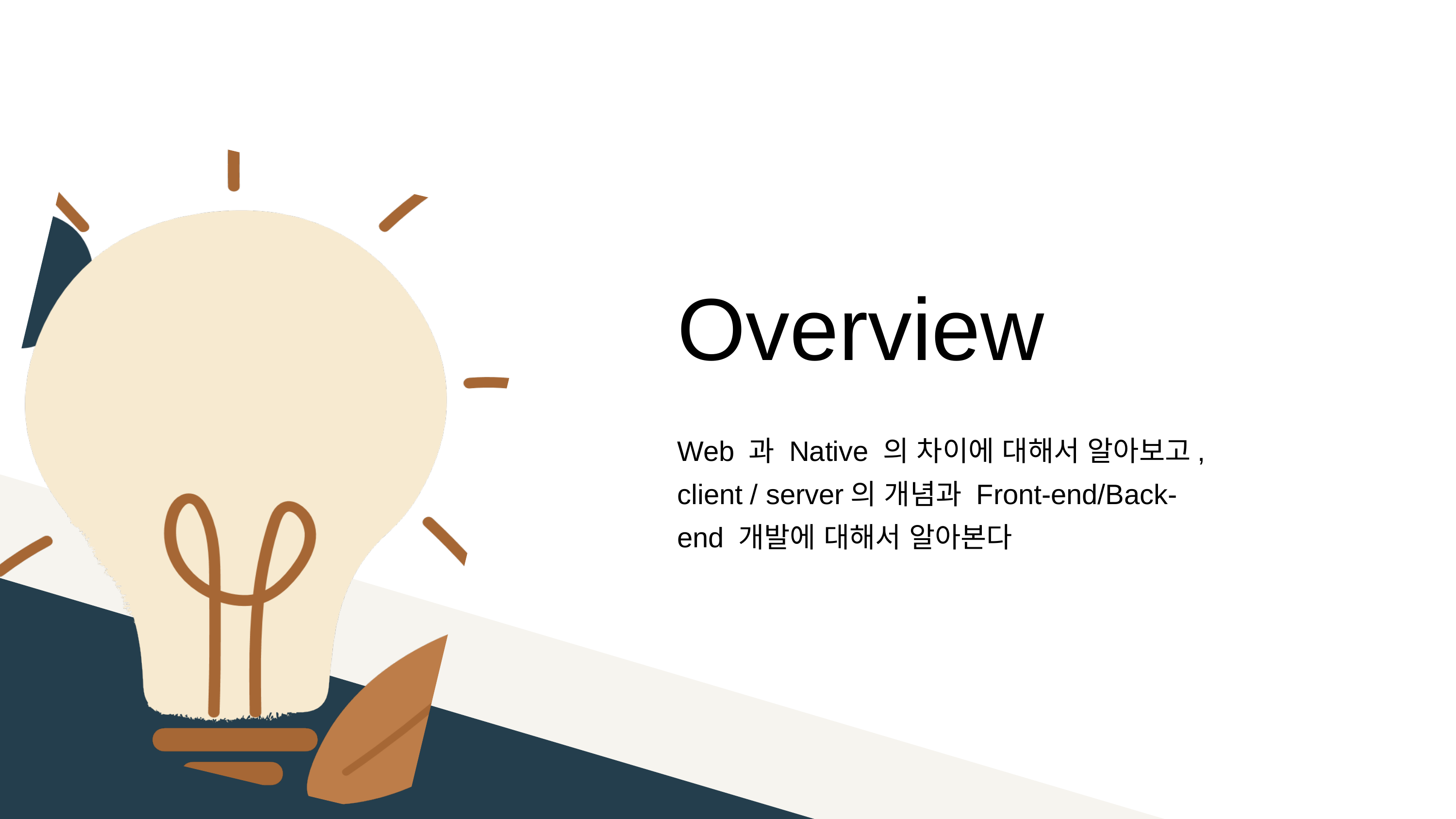

Overview
Web 과 Native 의 차이에 대해서 알아보고, client / server의 개념과 Front-end/Back-end 개발에 대해서 알아본다